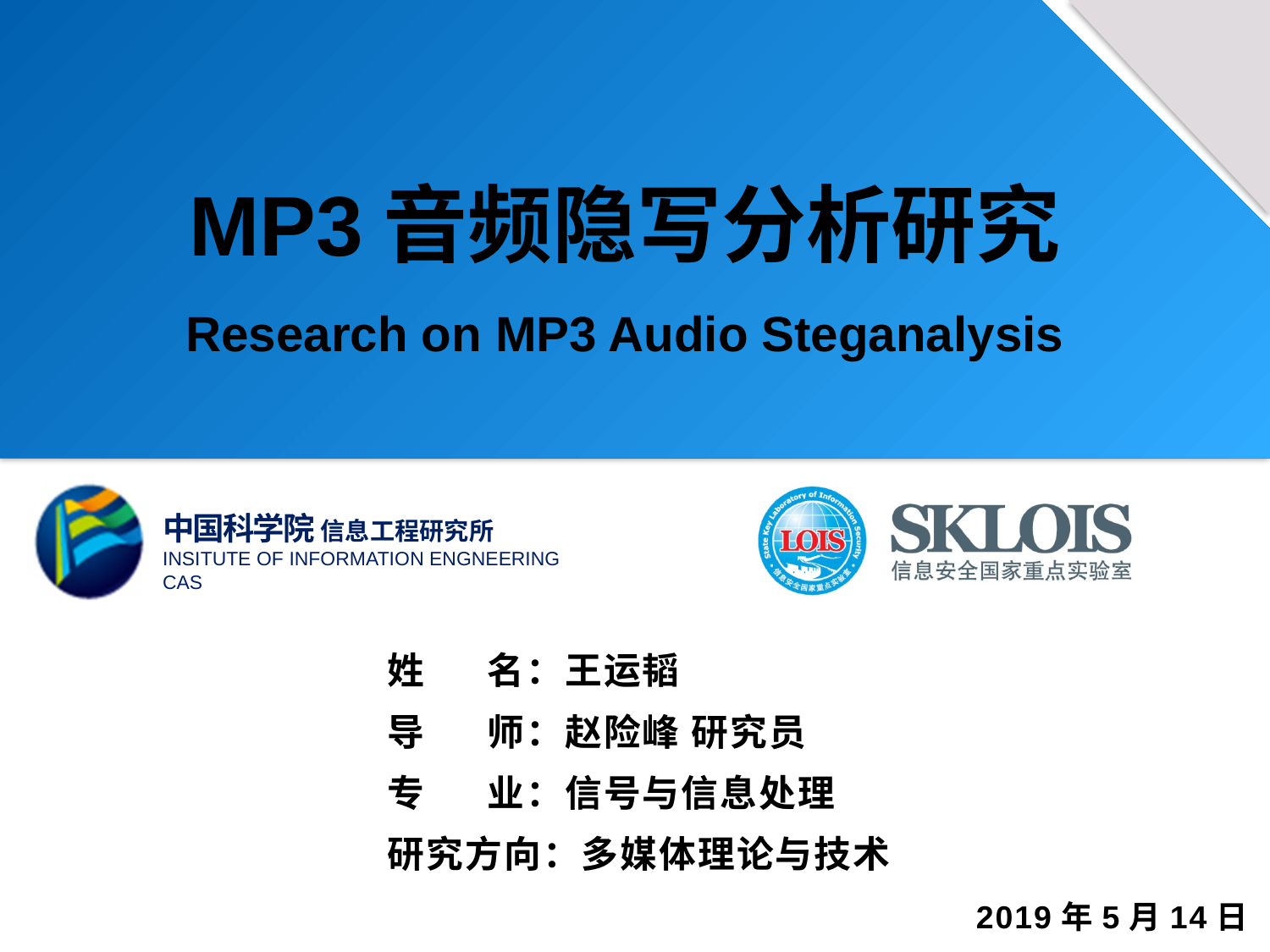

# MP3音频隐写分析研究 Research on MP3 Audio Steganalysis
姓      名：王运韬
导      师：赵险峰 研究员
专      业：信号与信息处理
研究方向：多媒体理论与技术
      		    		       2019年5月14日